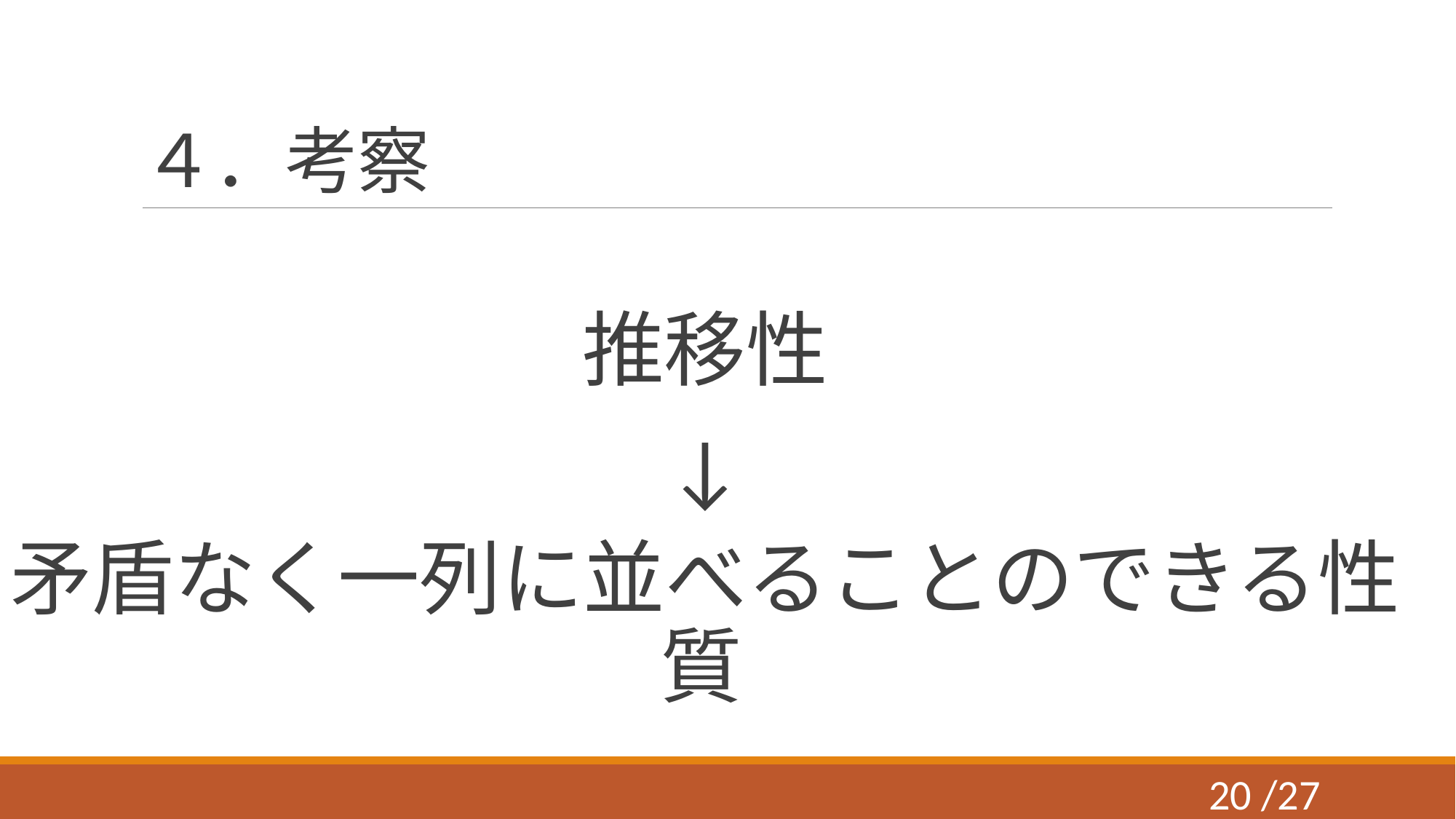

# ４．考察
推移性

↓
矛盾なく一列に並べることのできる性質
20 /27